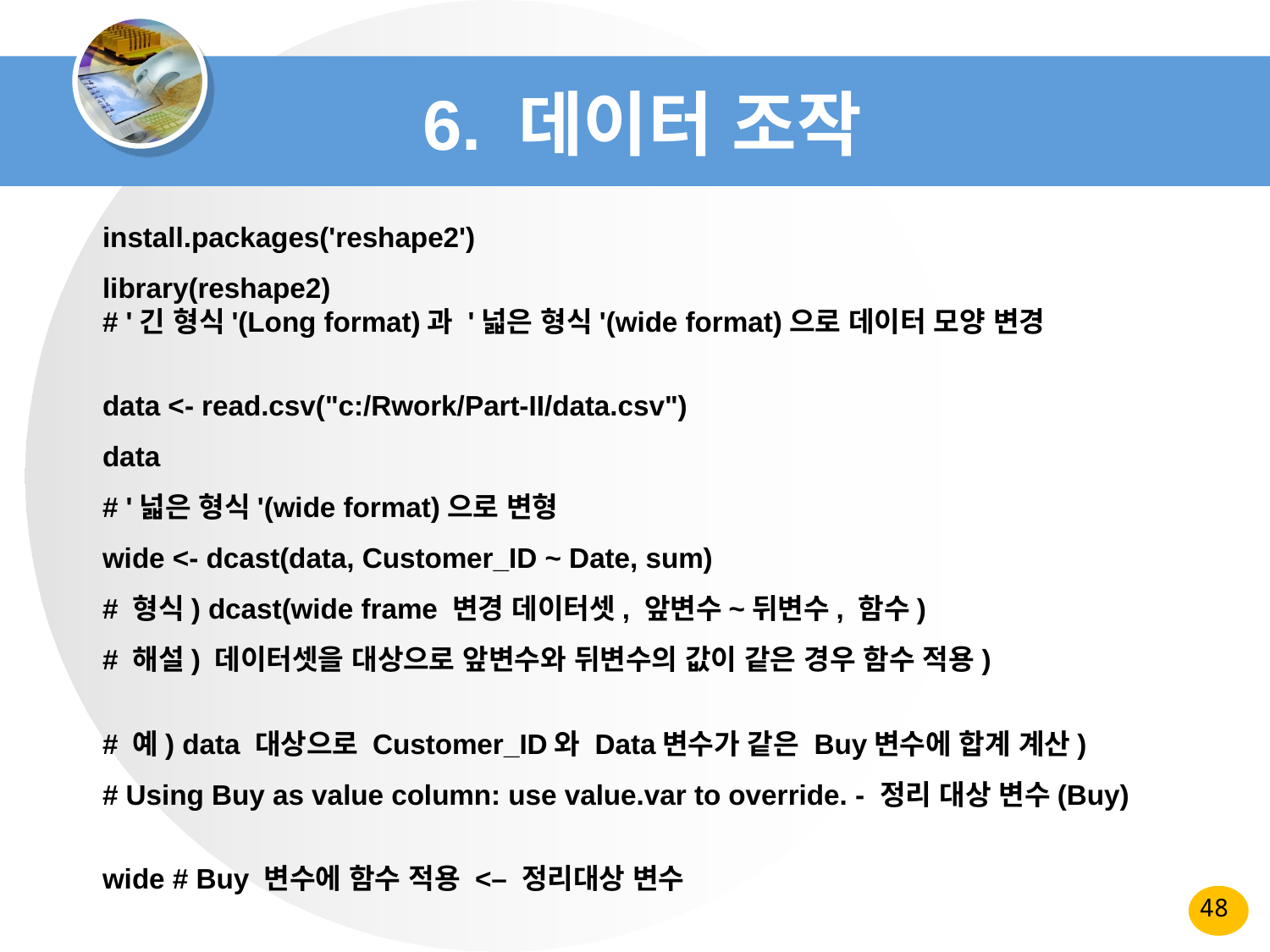

# 6. 데이터 조작
install.packages('reshape2')
library(reshape2)
# '긴 형식'(Long format)과 '넓은 형식'(wide format)으로 데이터 모양 변경

data <- read.csv("c:/Rwork/Part-II/data.csv")
data
# '넓은 형식'(wide format)으로 변형
wide <- dcast(data, Customer_ID ~ Date, sum)
# 형식) dcast(wide frame 변경 데이터셋, 앞변수~뒤변수, 함수)
# 해설) 데이터셋을 대상으로 앞변수와 뒤변수의 값이 같은 경우 함수 적용)

# 예) data 대상으로 Customer_ID와 Data변수가 같은 Buy변수에 합계 계산)
# Using Buy as value column: use value.var to override. - 정리 대상 변수(Buy)

wide # Buy 변수에 함수 적용 <– 정리대상 변수
48